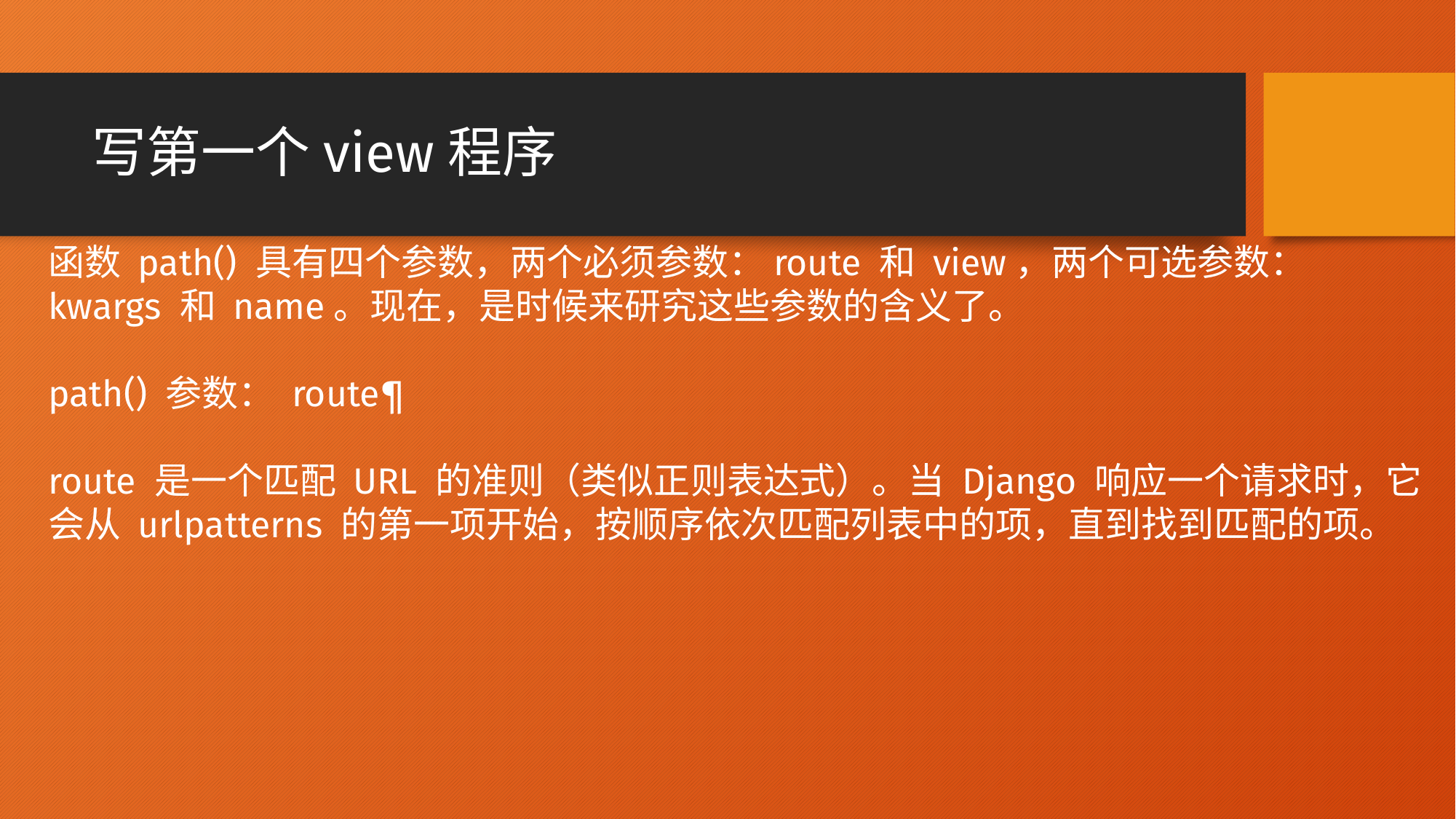

# 写第一个view程序
函数 path() 具有四个参数，两个必须参数：route 和 view，两个可选参数：kwargs 和 name。现在，是时候来研究这些参数的含义了。

path() 参数： route¶

route 是一个匹配 URL 的准则（类似正则表达式）。当 Django 响应一个请求时，它会从 urlpatterns 的第一项开始，按顺序依次匹配列表中的项，直到找到匹配的项。